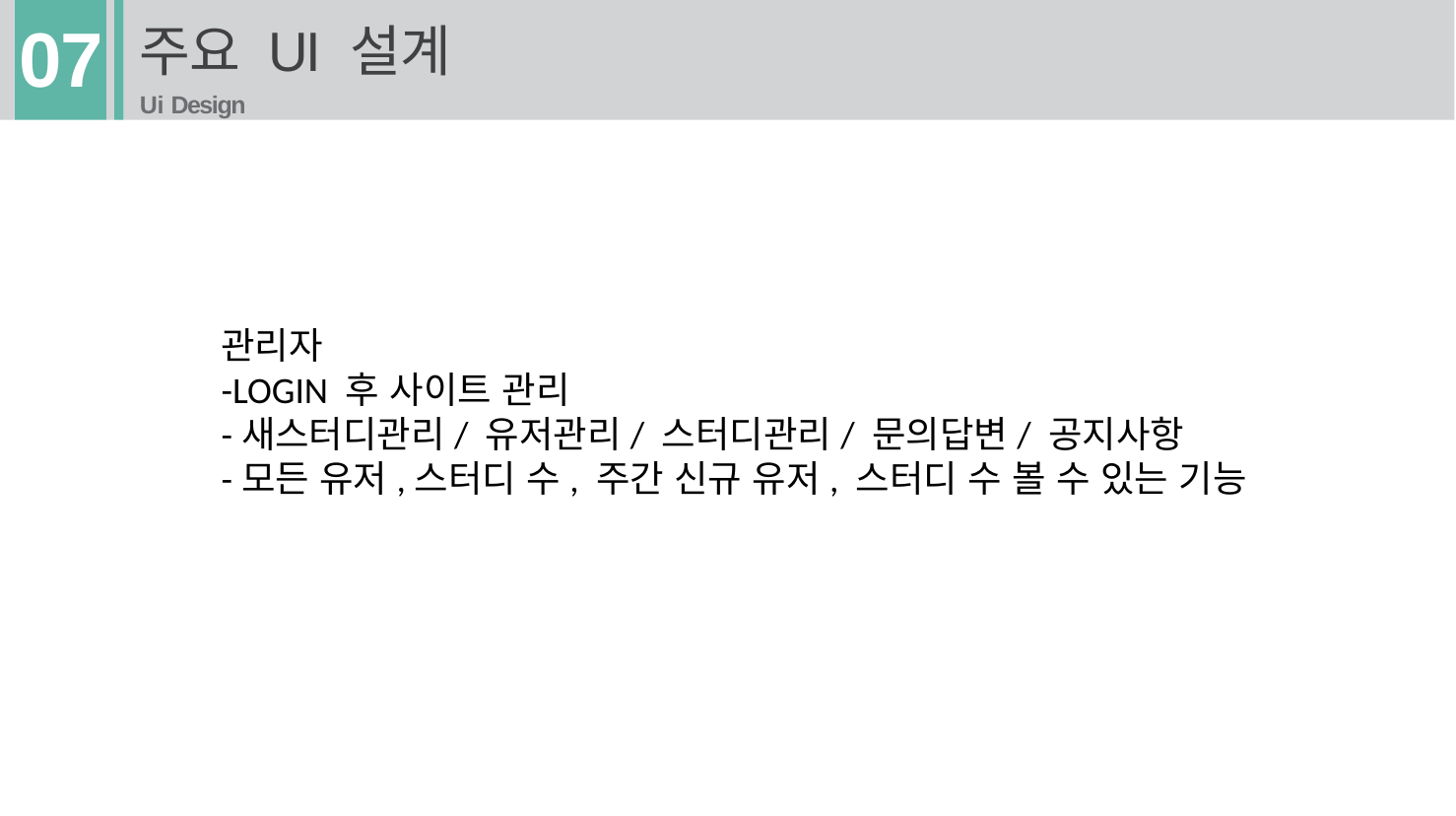

# 주요 UI 설계
Ui Design
07
관리자
-LOGIN 후 사이트 관리
-새스터디관리/ 유저관리/ 스터디관리/ 문의답변/ 공지사항
-모든 유저,스터디 수, 주간 신규 유저, 스터디 수 볼 수 있는 기능